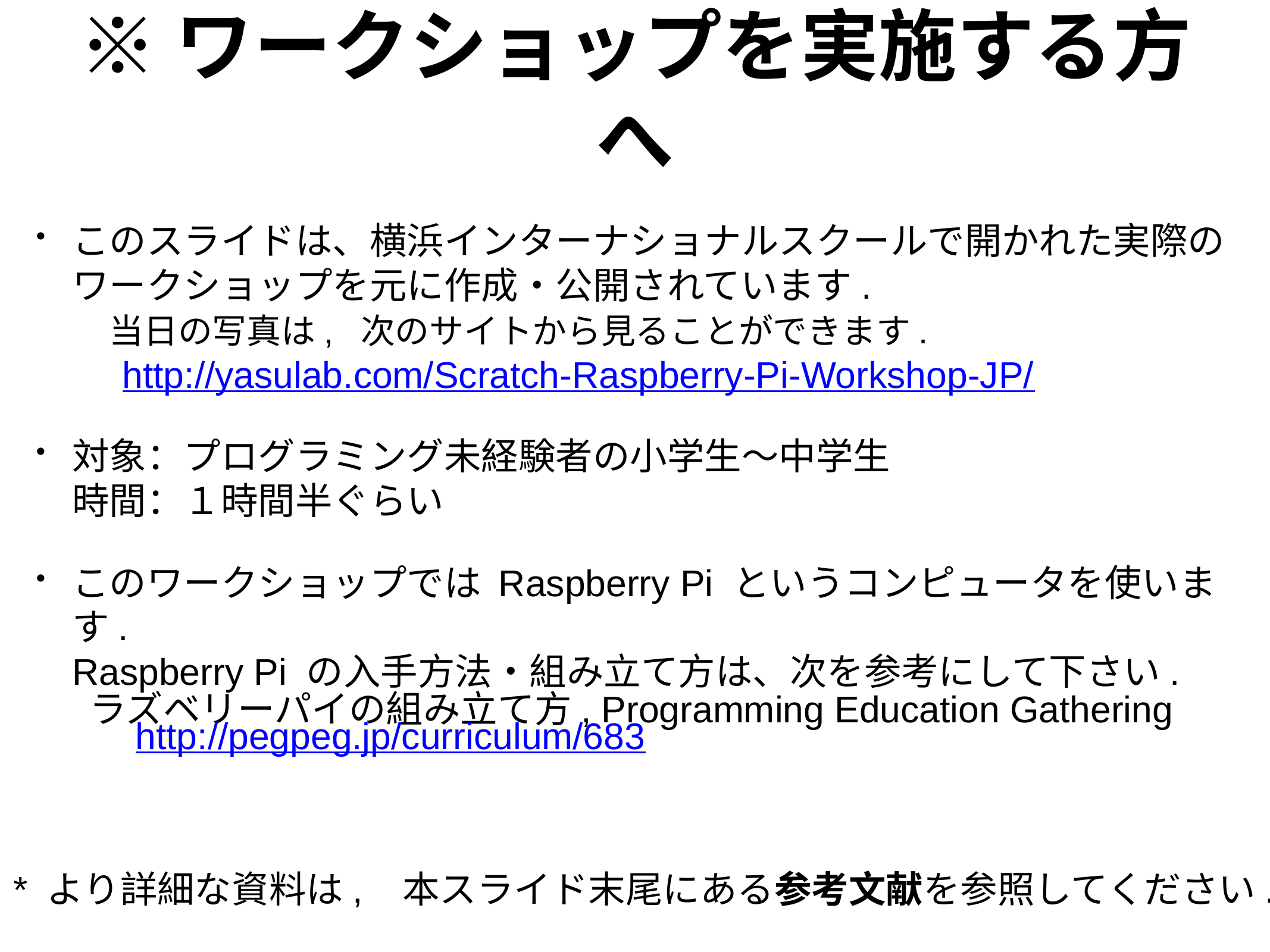

# ※ワークショップを実施する方へ
このスライドは、横浜インターナショナルスクールで開かれた実際のワークショップを元に作成・公開されています.
　当日の写真は,  次のサイトから見ることができます.
　 http://yasulab.com/Scratch-Raspberry-Pi-Workshop-JP/
対象：プログラミング未経験者の小学生〜中学生
時間：１時間半ぐらい
このワークショップでは Raspberry Pi というコンピュータを使います.
Raspberry Pi の入手方法・組み立て方は、次を参考にして下さい.
　ラズベリーパイの組み立て方, Programming Education Gathering
	 http://pegpeg.jp/curriculum/683
* より詳細な資料は,   本スライド末尾にある参考文献を参照してください.